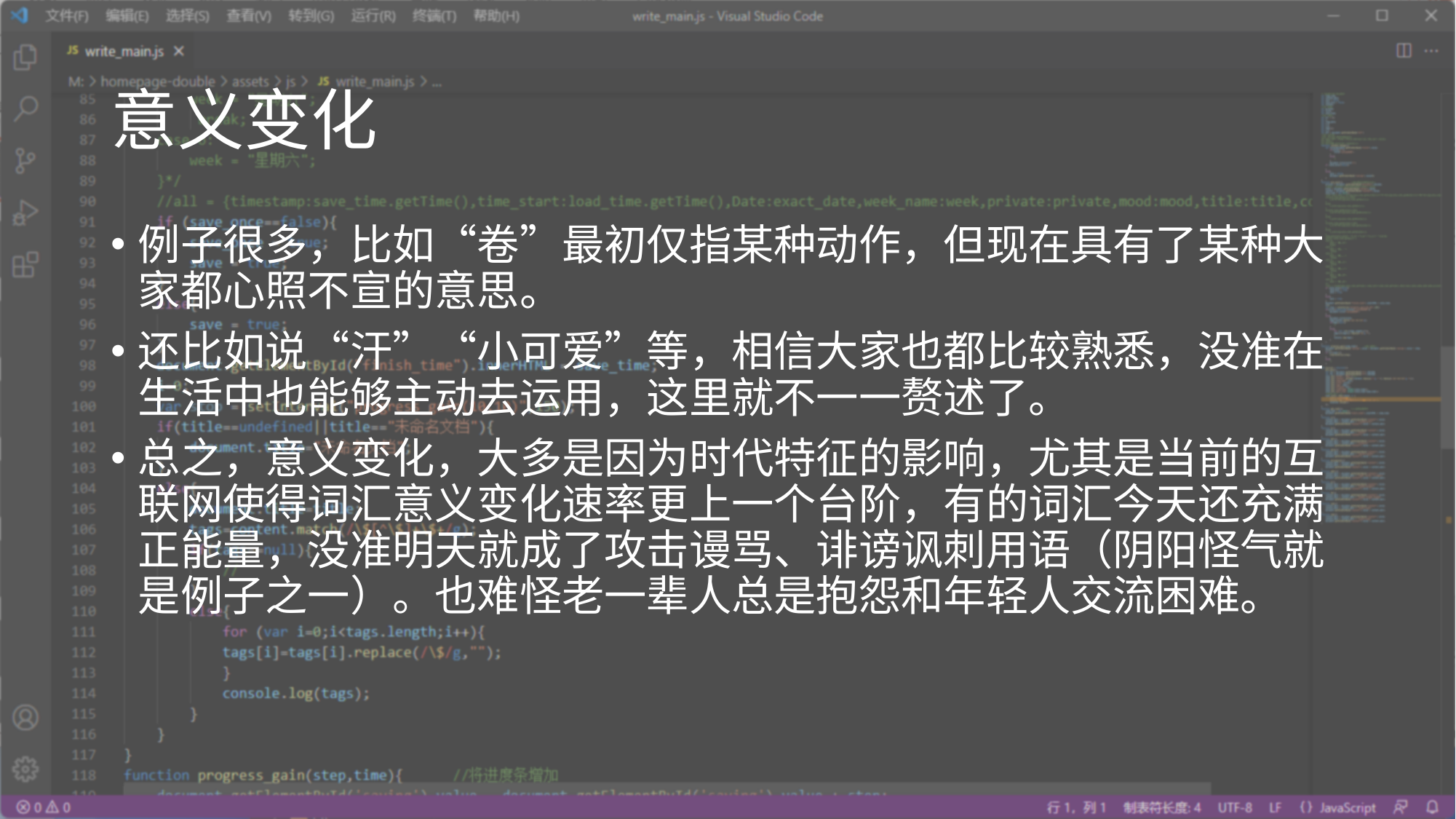

# 意义变化
例子很多，比如“卷”最初仅指某种动作，但现在具有了某种大家都心照不宣的意思。
还比如说“汗”“小可爱”等，相信大家也都比较熟悉，没准在生活中也能够主动去运用，这里就不一一赘述了。
总之，意义变化，大多是因为时代特征的影响，尤其是当前的互联网使得词汇意义变化速率更上一个台阶，有的词汇今天还充满正能量，没准明天就成了攻击谩骂、诽谤讽刺用语（阴阳怪气就是例子之一）。也难怪老一辈人总是抱怨和年轻人交流困难。